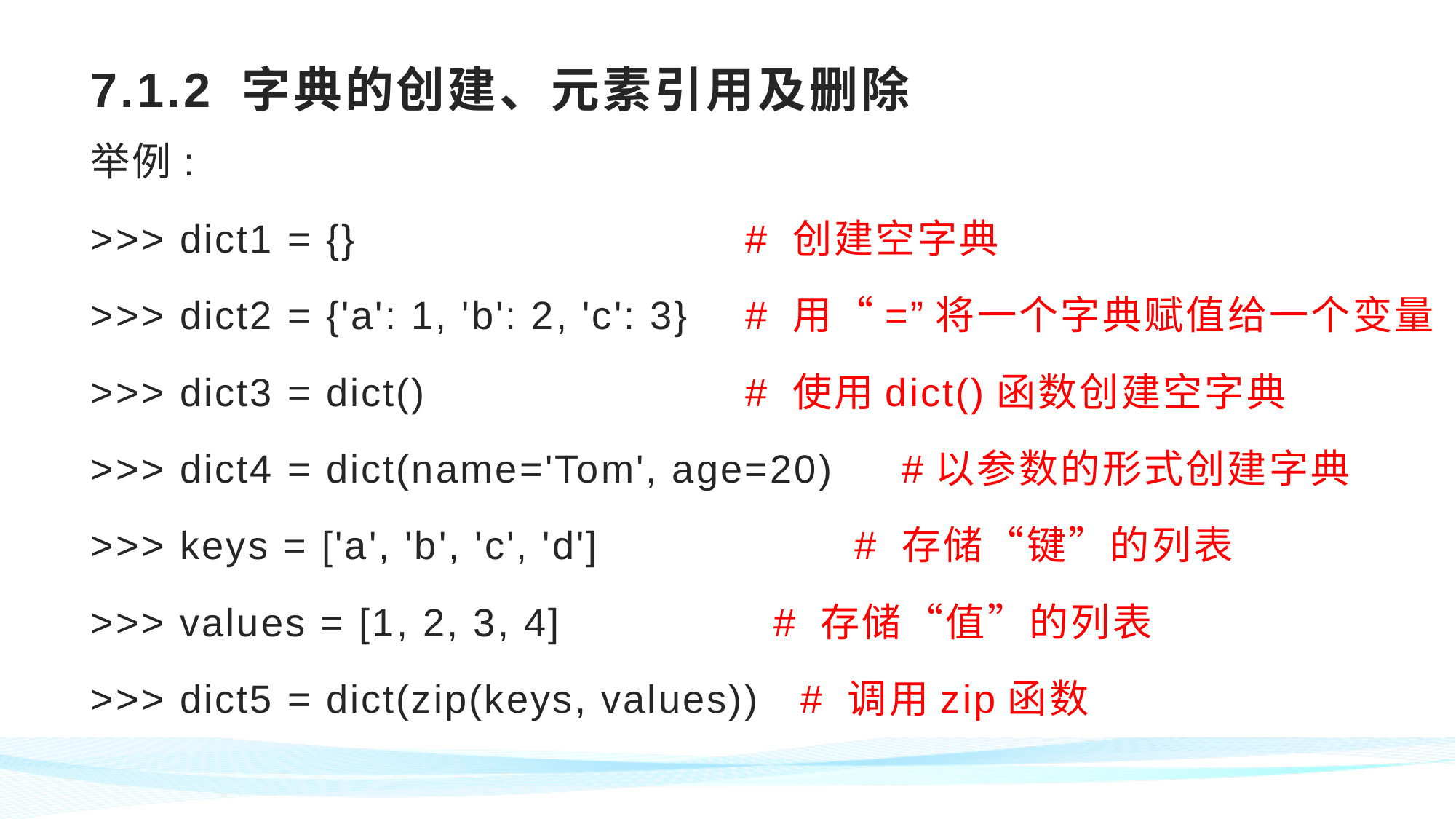

# 7.1.2 字典的创建、元素引用及删除
举例:
>>> dict1 = {}                           	# 创建空字典
>>> dict2 = {'a': 1, 'b': 2, 'c': 3} 	# 用“=”将一个字典赋值给一个变量
>>> dict3 = dict()                     	# 使用dict()函数创建空字典
>>> dict4 = dict(name='Tom', age=20)     #以参数的形式创建字典
>>> keys = ['a', 'b', 'c', 'd']             	# 存储“键”的列表
>>> values = [1, 2, 3, 4]                # 存储“值”的列表
>>> dict5 = dict(zip(keys, values))   # 调用zip函数

7